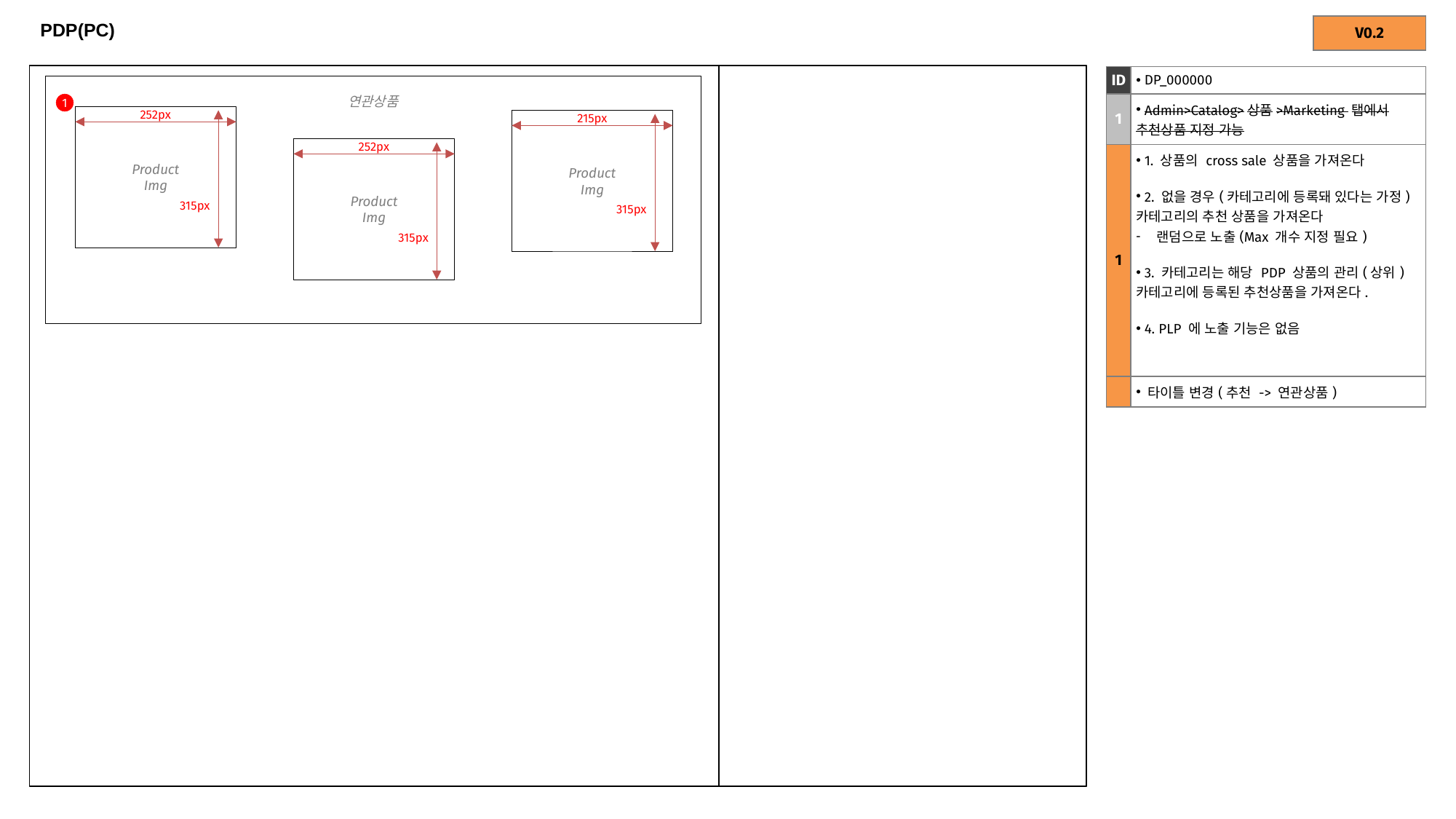

# PDP(PC)

| V0.2 |
| --- |

| ID | DP\_000000 |
| --- | --- |
| 1 | Admin>Catalog>상품>Marketing 탭에서 추천상품 지정 가능 |
| 1 | 1. 상품의 cross sale 상품을 가져온다 2. 없을 경우(카테고리에 등록돼 있다는 가정) 카테고리의 추천 상품을 가져온다 랜덤으로 노출(Max 개수 지정 필요) 3. 카테고리는 해당 PDP 상품의 관리(상위) 카테고리에 등록된 추천상품을 가져온다. 4. PLP 에 노출 기능은 없음 |
|  | 타이틀 변경(추천 -> 연관상품) |
연관상품

1
252px
215px
Product
Img
Product
Img
252px
Product
Img
315px
315px
315px